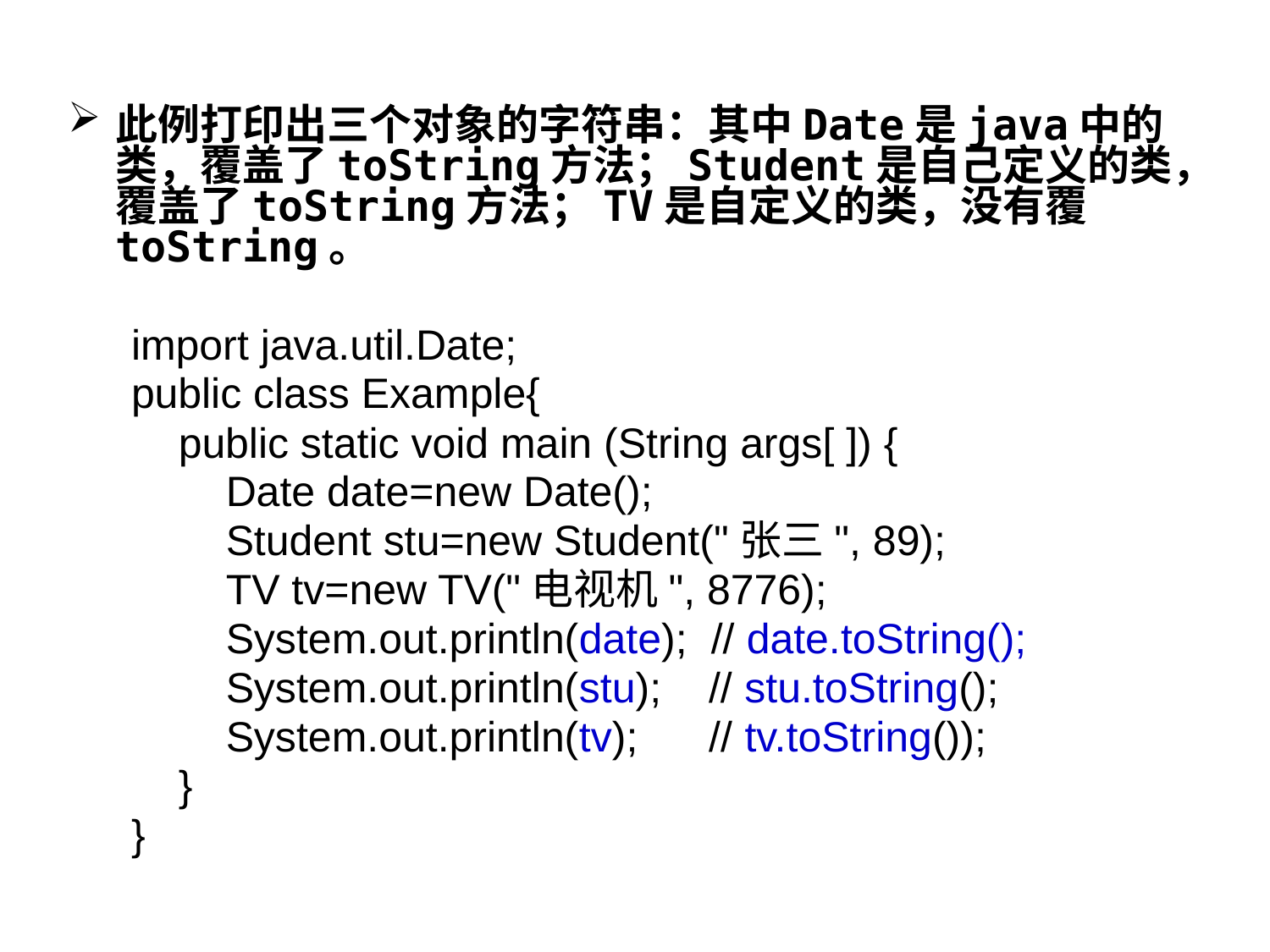

此例打印出三个对象的字符串：其中Date是java中的类，覆盖了toString方法；Student是自己定义的类，覆盖了toString方法；TV是自定义的类，没有覆toString。

import java.util.Date;
public class Example{
    public static void main (String args[ ]) {
        Date date=new Date();
        Student stu=new Student("张三", 89);
        TV tv=new TV("电视机", 8776);
        System.out.println(date);  // date.toString();
        System.out.println(stu);    // stu.toString();
        System.out.println(tv);      // tv.toString());
    }
}